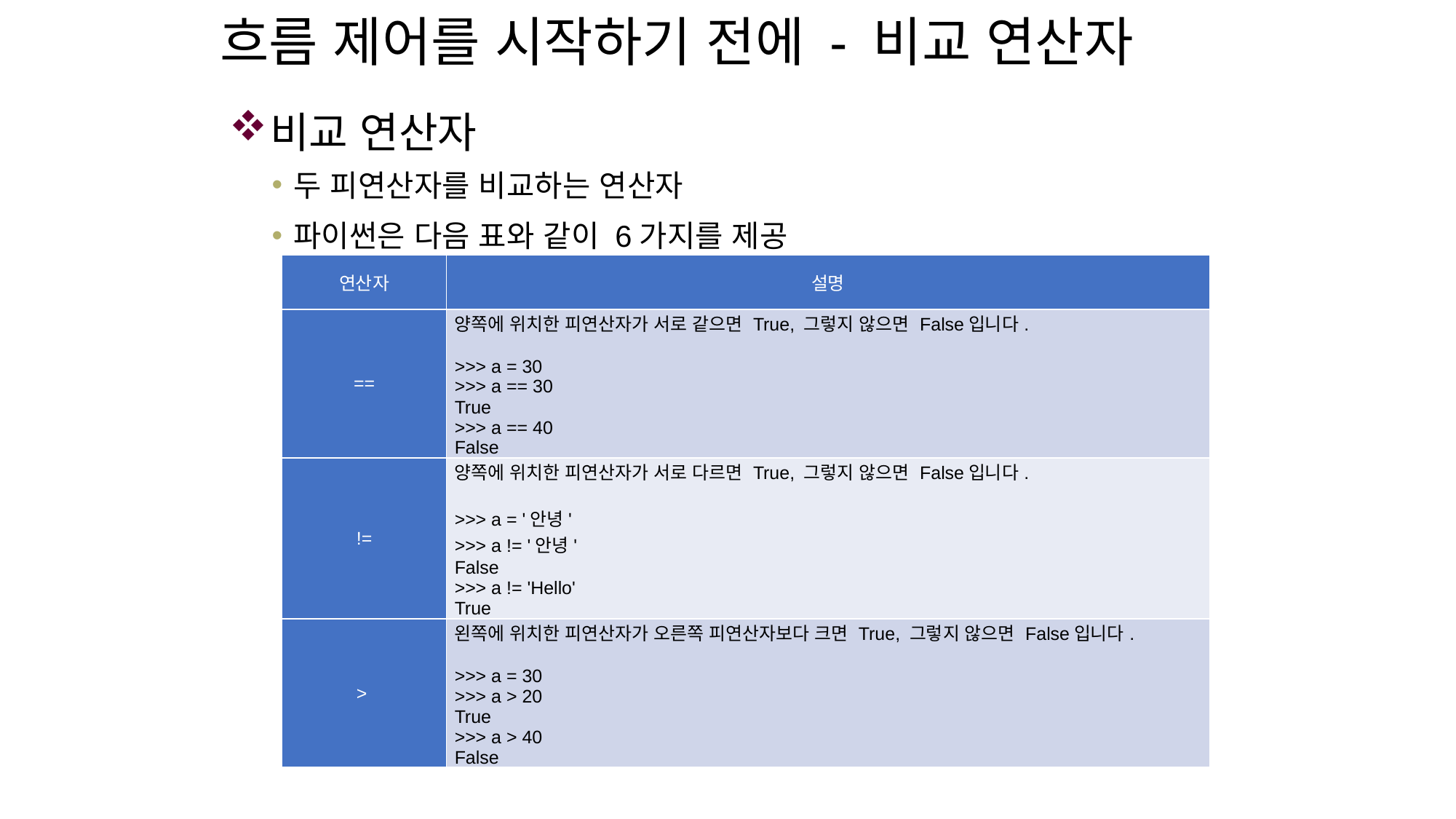

# 흐름 제어를 시작하기 전에 - 비교 연산자
비교 연산자
두 피연산자를 비교하는 연산자
파이썬은 다음 표와 같이 6가지를 제공
| 연산자 | 설명 |
| --- | --- |
| == | 양쪽에 위치한 피연산자가 서로 같으면 True, 그렇지 않으면 False입니다.   >>> a = 30 >>> a == 30 True >>> a == 40 False |
| != | 양쪽에 위치한 피연산자가 서로 다르면 True, 그렇지 않으면 False입니다.   >>> a = '안녕' >>> a != '안녕' False >>> a != 'Hello' True |
| > | 왼쪽에 위치한 피연산자가 오른쪽 피연산자보다 크면 True, 그렇지 않으면 False입니다.   >>> a = 30 >>> a > 20 True >>> a > 40 False |